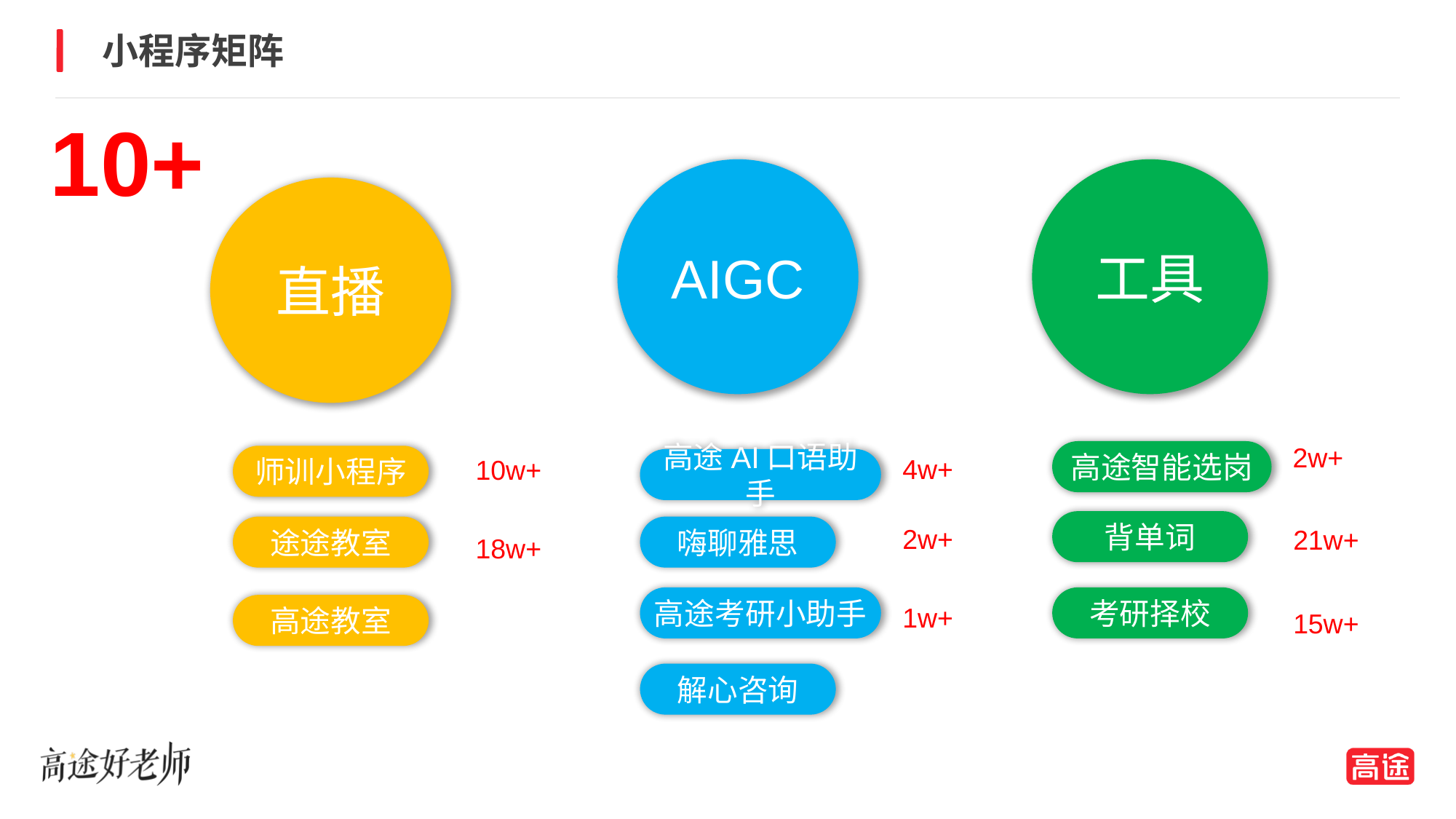

小程序矩阵
10+
AIGC
工具
直播
2w+
高途智能选岗
师训小程序
4w+
10w+
高途AI口语助手
背单词
2w+
21w+
途途教室
嗨聊雅思
18w+
高途考研小助手
考研择校
1w+
高途教室
15w+
解心咨询